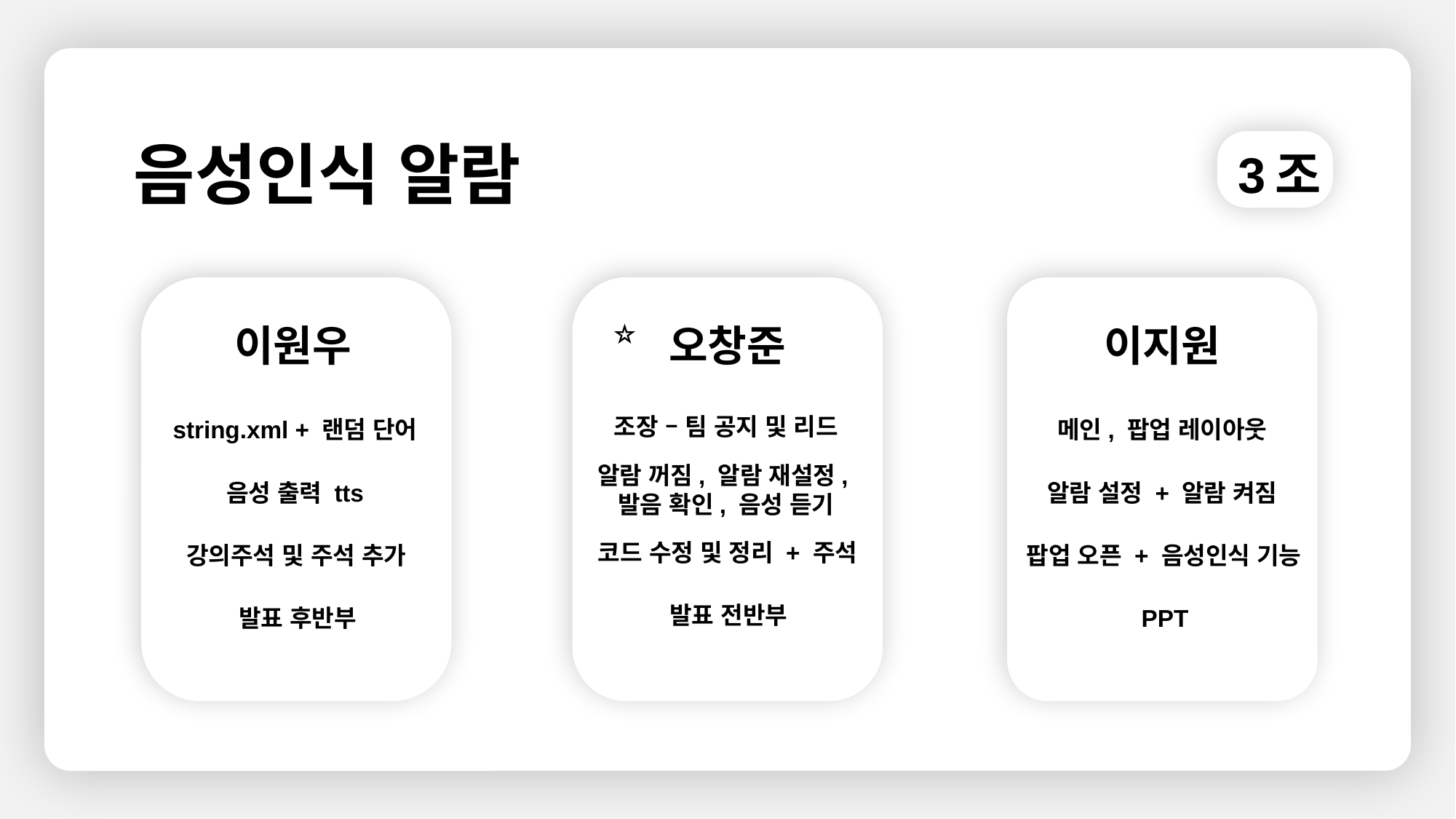

음성인식 알람
3조

⭐
이원우
오창준
이지원
조장 – 팀 공지 및 리드
string.xml + 랜덤 단어
메인, 팝업 레이아웃
알람 꺼짐, 알람 재설정,
발음 확인, 음성 듣기
음성 출력 tts
알람 설정 + 알람 켜짐
코드 수정 및 정리 + 주석
강의주석 및 주석 추가
팝업 오픈 + 음성인식 기능
발표 전반부
발표 후반부
PPT